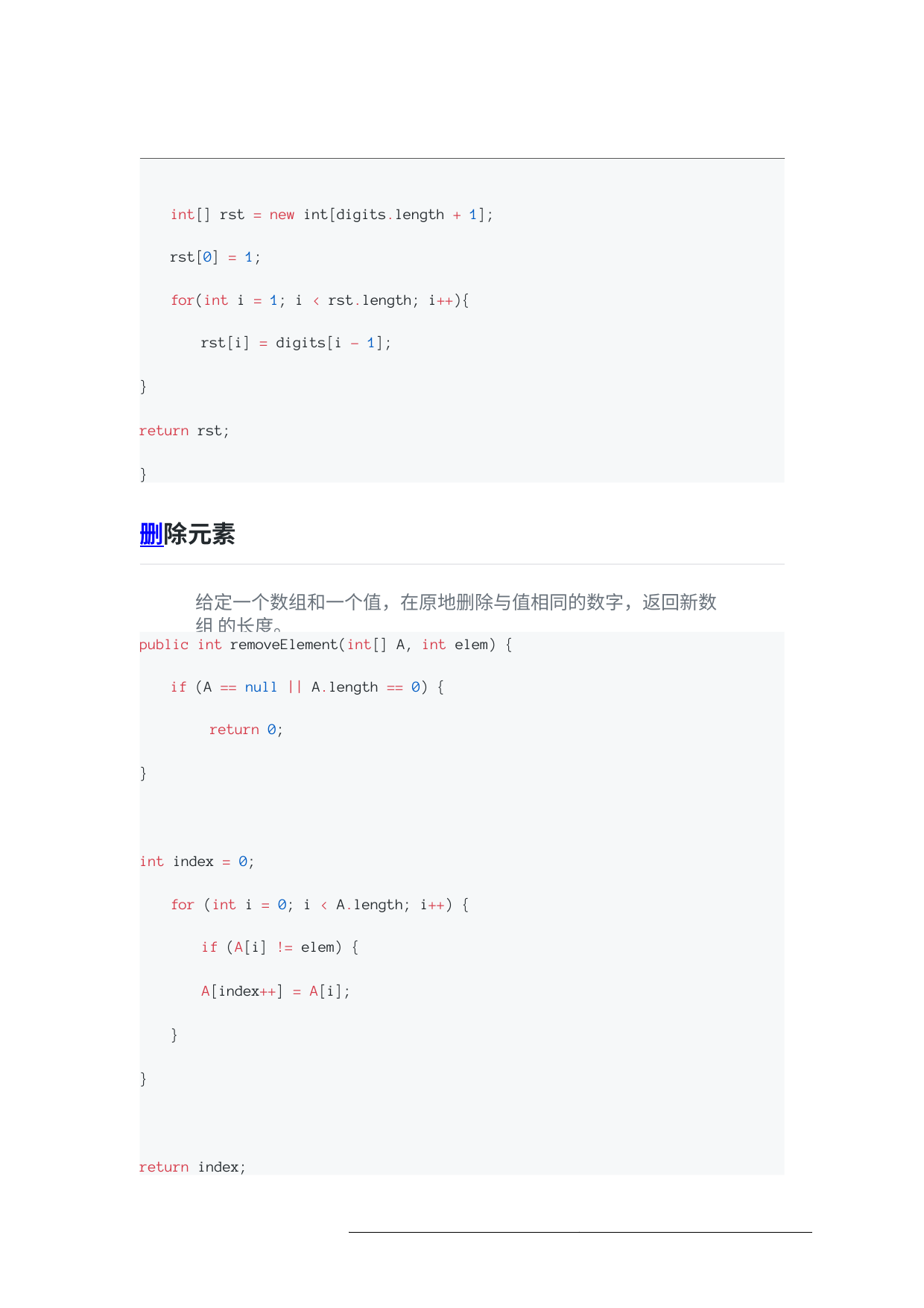

int[] rst = new int[digits.length + 1];  rst[0] = 1;
for(int i = 1; i < rst.length; i++){  rst[i] = digits[i - 1];

}

return rst;

}
删除元素

给定一个数组和一个值，在原地删除与值相同的数字，返回新数组 的长度。

public int removeElement(int[] A, int elem) {
if (A == null || A.length == 0) {  return 0;

}

int index = 0;
for (int i = 0; i < A.length; i++) {  if (A[i] != elem) {

A[index++] = A[i];

}

}

return index;